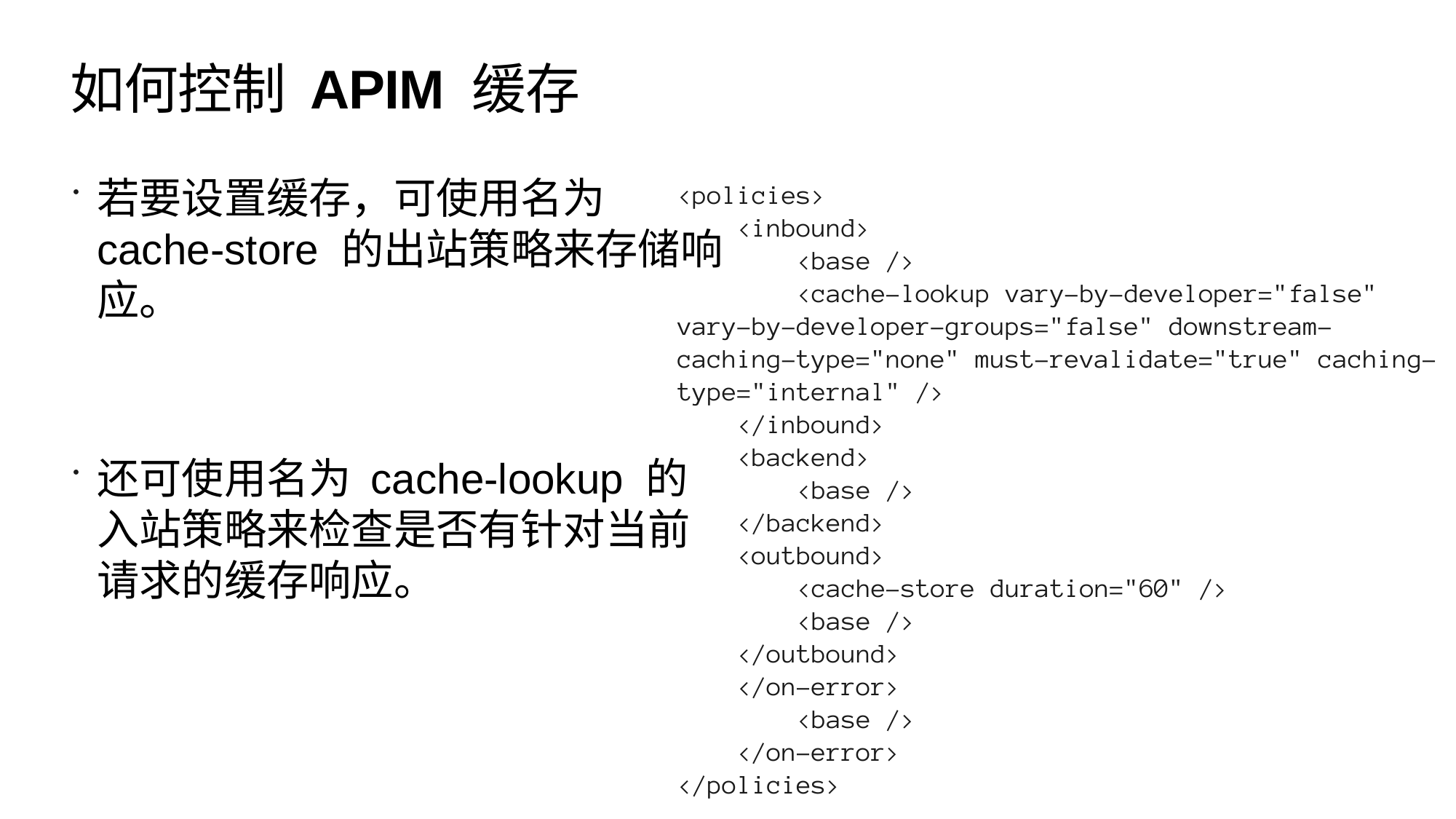

# 如何控制 APIM 缓存
若要设置缓存，可使用名为 cache-store 的出站策略来存储响应。

还可使用名为 cache-lookup 的入站策略来检查是否有针对当前请求的缓存响应。
<policies>
    <inbound>
        <base />
        <cache-lookup vary-by-developer="false" vary-by-developer-groups="false" downstream-caching-type="none" must-revalidate="true" caching-type="internal" />
    </inbound>
    <backend>
        <base />
    </backend>
    <outbound>
        <cache-store duration="60" />
        <base />
    </outbound>
    </on-error>
        <base />
    </on-error>
</policies>